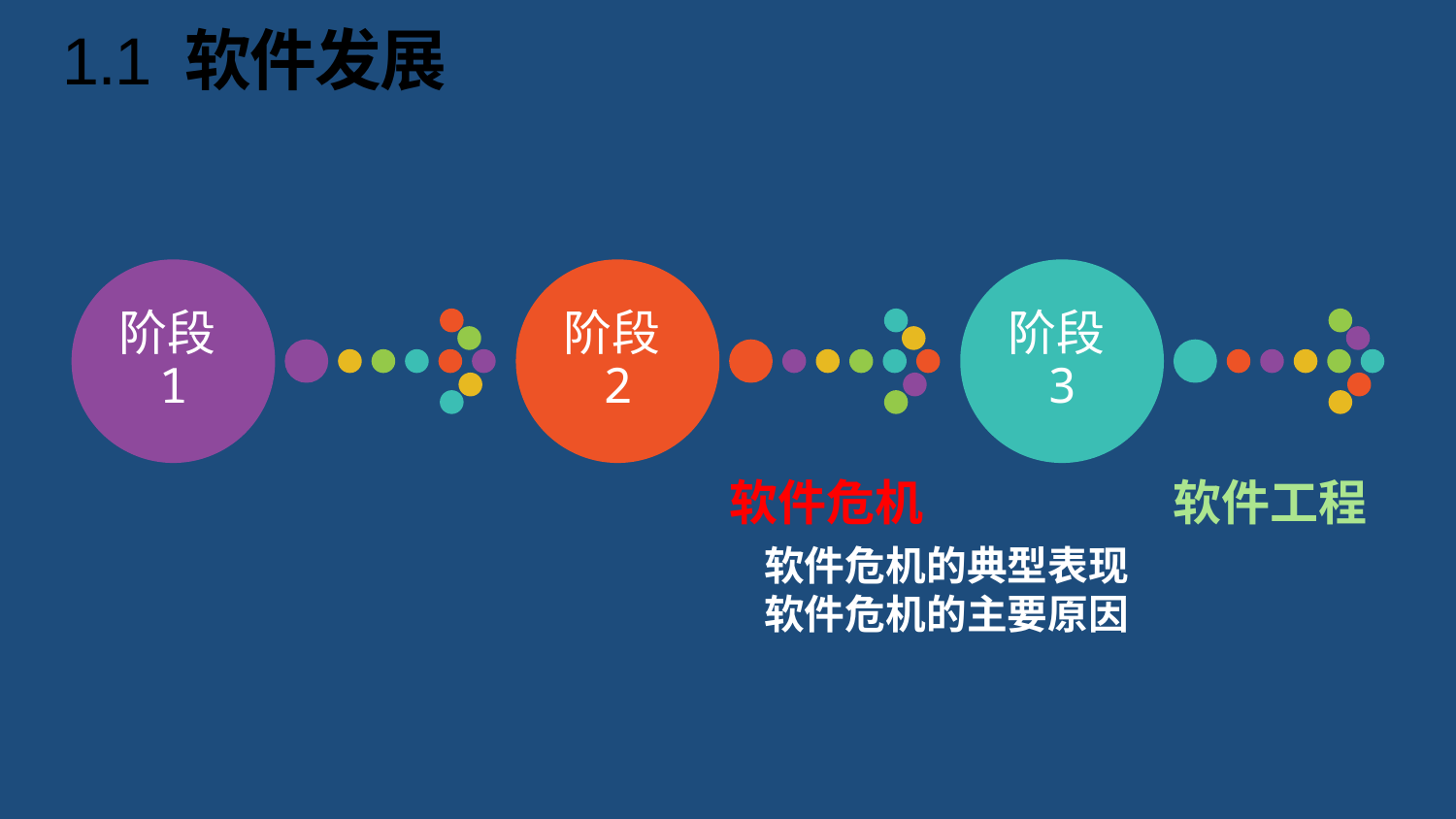

# 1.1 软件发展
阶段1
阶段2
阶段3
软件危机
软件工程
软件危机的典型表现
软件危机的主要原因